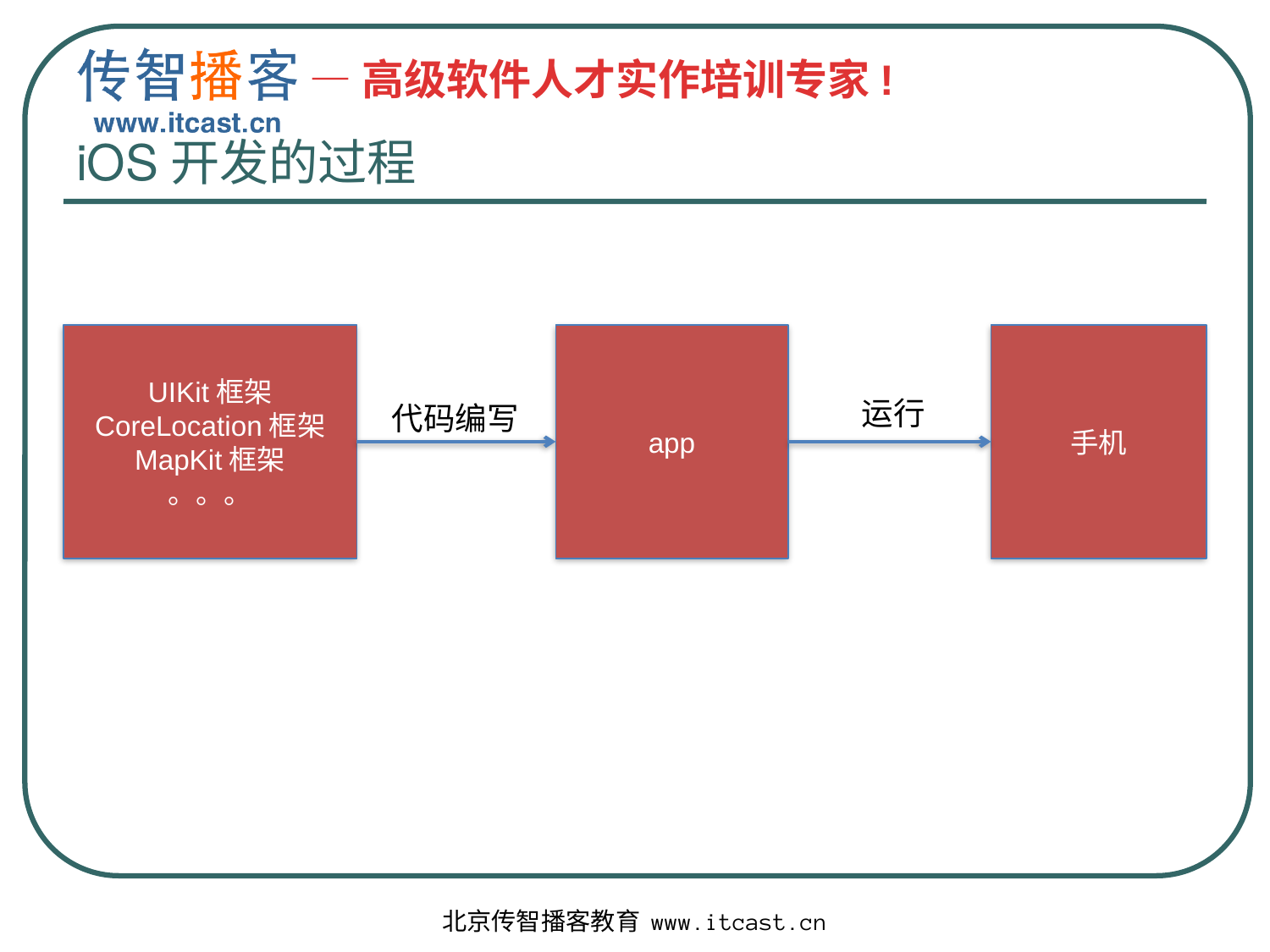

# iOS开发的过程
UIKit框架
CoreLocation框架
MapKit框架
。。。
app
代码编写
手机
运行